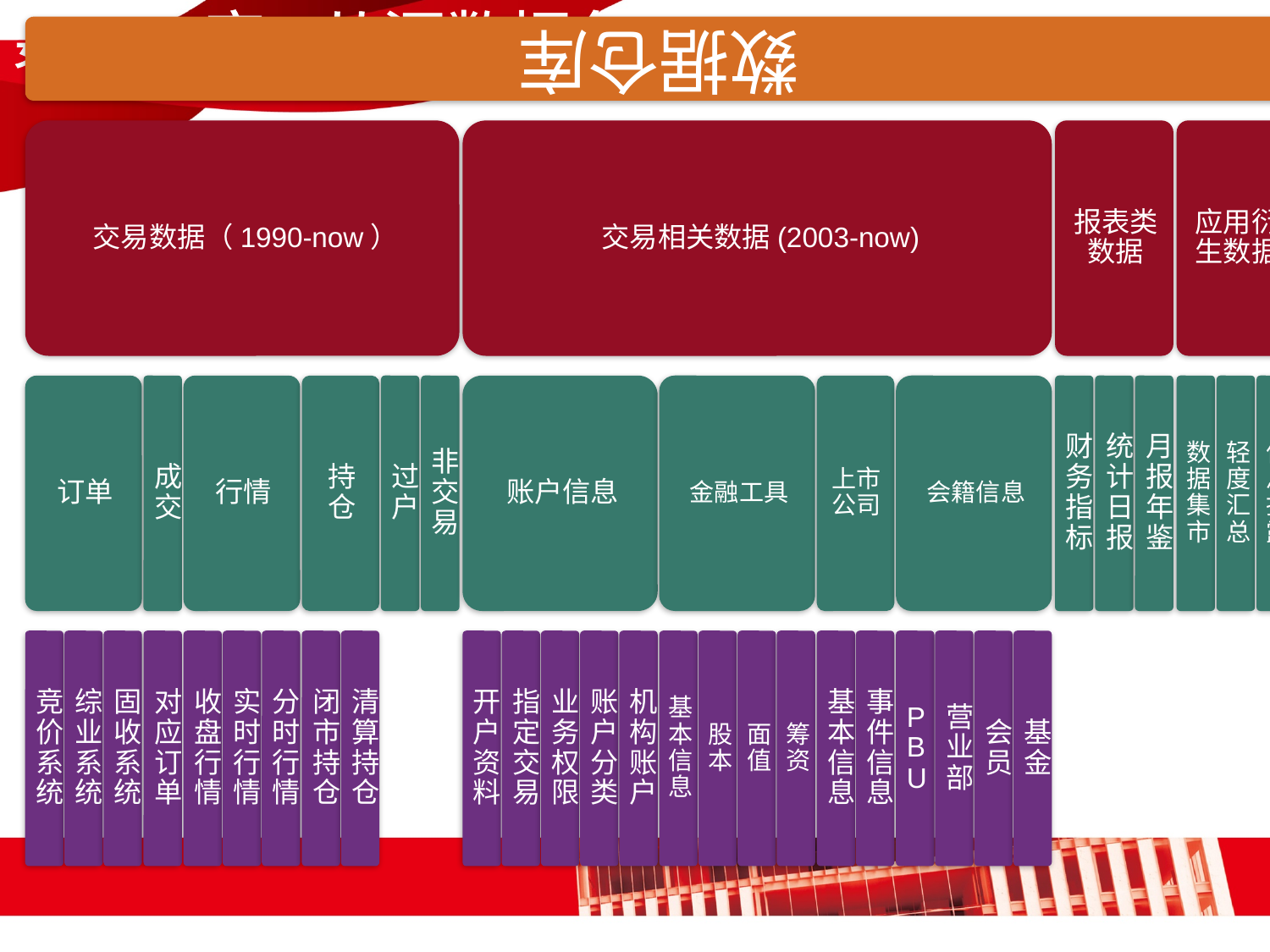

数据内容-从源数据角度
数据仓库
交易数据（1990-now）
订单
竞价系统
综业系统
固收系统
成交
对应订单
行情
收盘行情
实时行情
分时行情
持仓
闭市持仓
清算持仓
过户
非交易
交易相关数据(2003-now)
账户信息
开户资料
指定交易
业务权限
账户分类
机构账户
金融工具
基本信息
股本
面值
筹资
上市公司
基本信息
事件信息
会籍信息
PBU
营业部
会员
基金
报表类数据
财务指标
统计日报
月报年鉴
应用衍生数据
数据集市
轻度汇总
信息披露